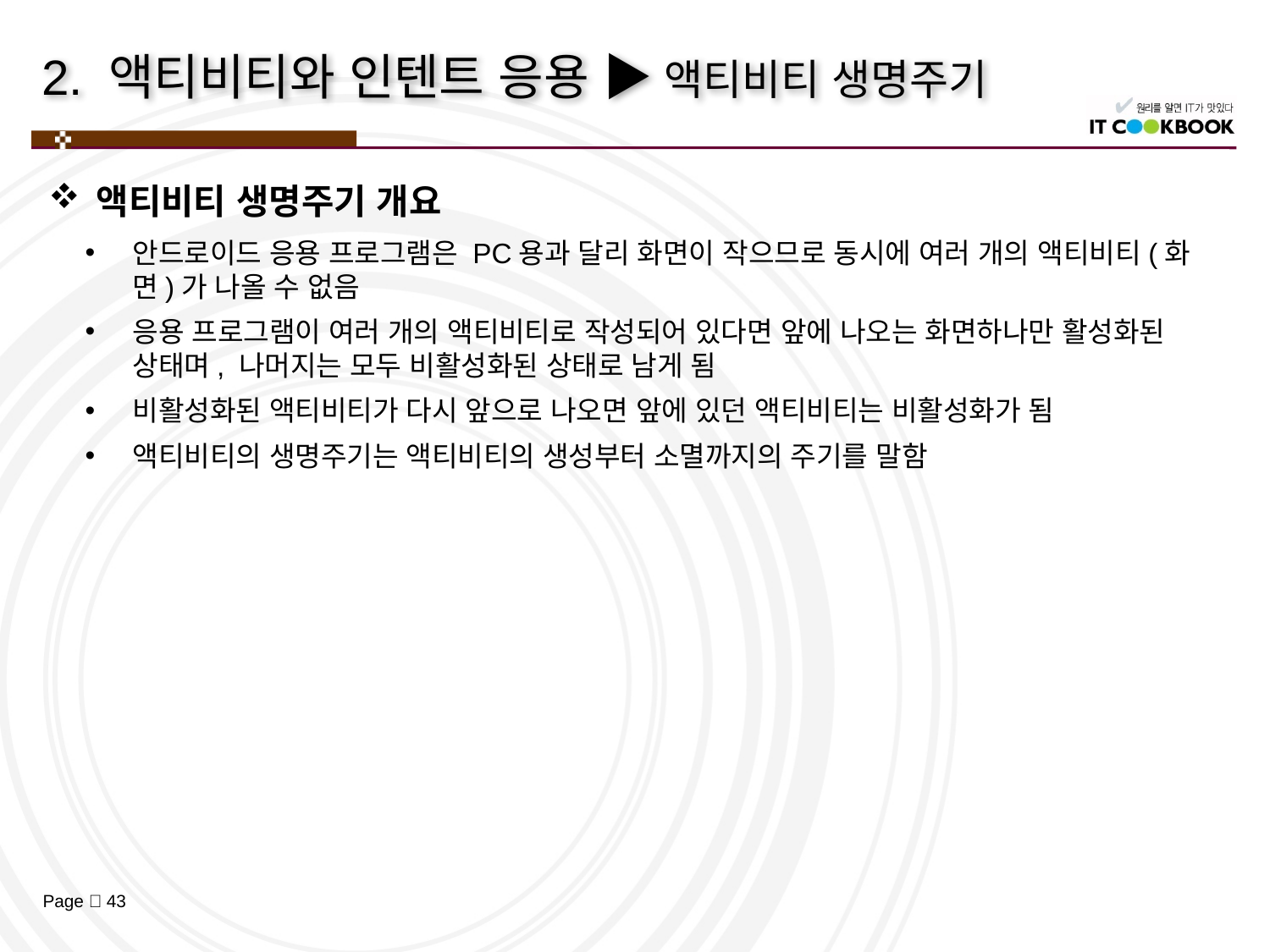

# 2. 액티비티와 인텐트 응용 ▶ 액티비티 생명주기
액티비티 생명주기 개요
안드로이드 응용 프로그램은 PC용과 달리 화면이 작으므로 동시에 여러 개의 액티비티(화면)가 나올 수 없음
응용 프로그램이 여러 개의 액티비티로 작성되어 있다면 앞에 나오는 화면하나만 활성화된 상태며, 나머지는 모두 비활성화된 상태로 남게 됨
비활성화된 액티비티가 다시 앞으로 나오면 앞에 있던 액티비티는 비활성화가 됨
액티비티의 생명주기는 액티비티의 생성부터 소멸까지의 주기를 말함